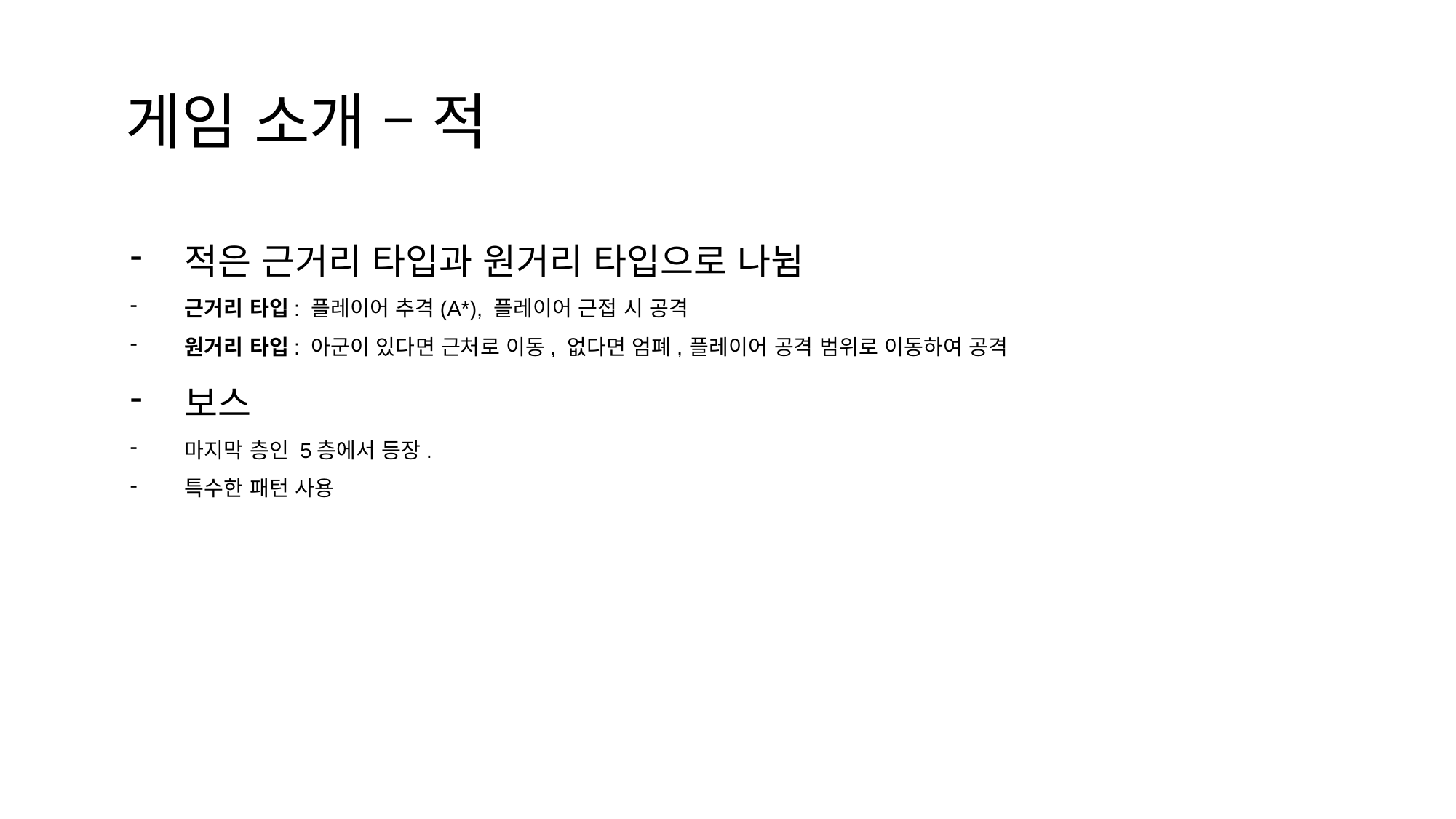

게임 소개 – 적
적은 근거리 타입과 원거리 타입으로 나뉨
근거리 타입: 플레이어 추격(A*), 플레이어 근접 시 공격
원거리 타입: 아군이 있다면 근처로 이동, 없다면 엄폐, 플레이어 공격 범위로 이동하여 공격
보스
마지막 층인 5층에서 등장.
특수한 패턴 사용